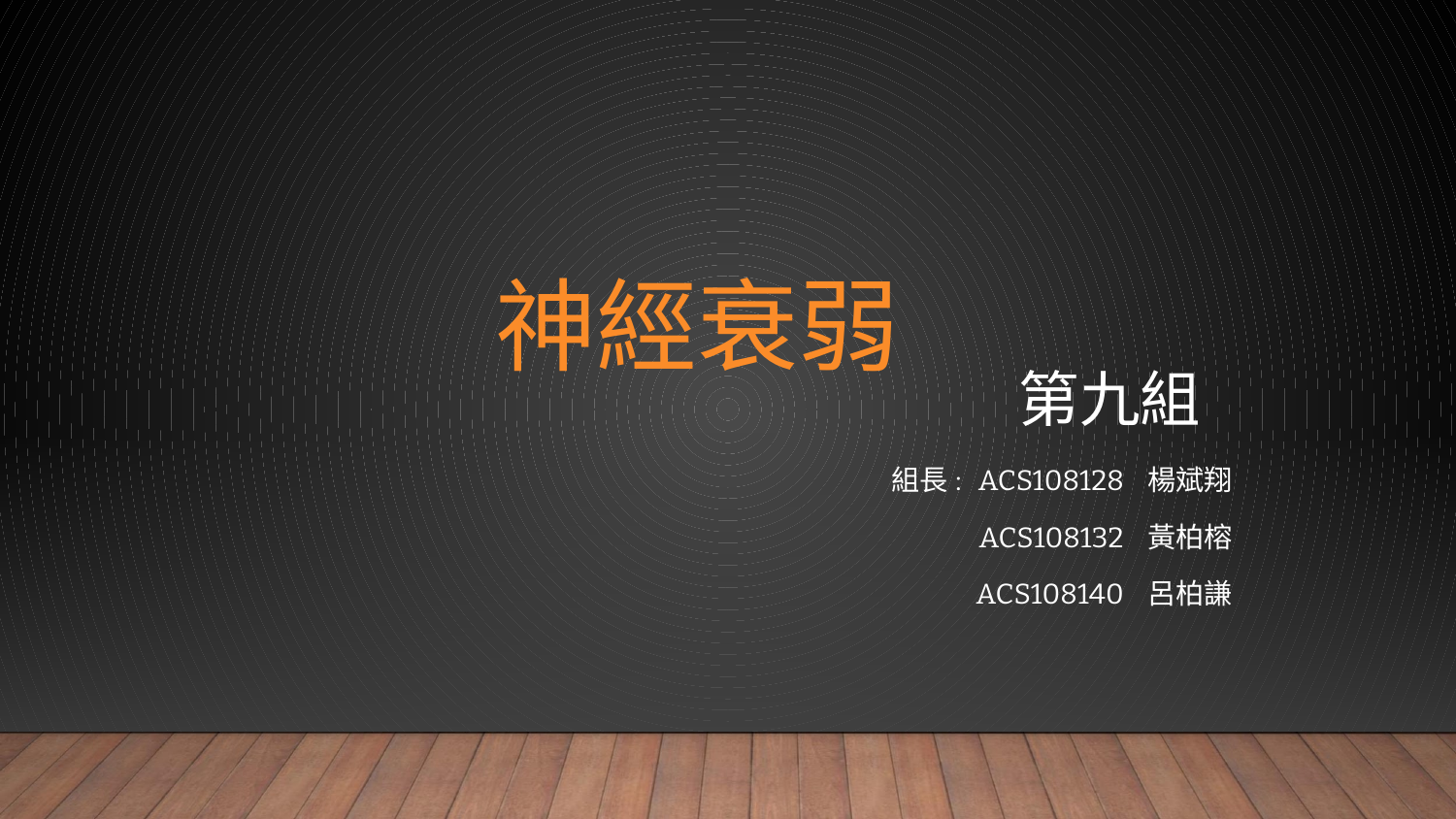

# 神經衰弱
第九組
組長:   ACS108128   楊斌翔
ACS108132   黃柏榕
ACS108140   呂柏謙